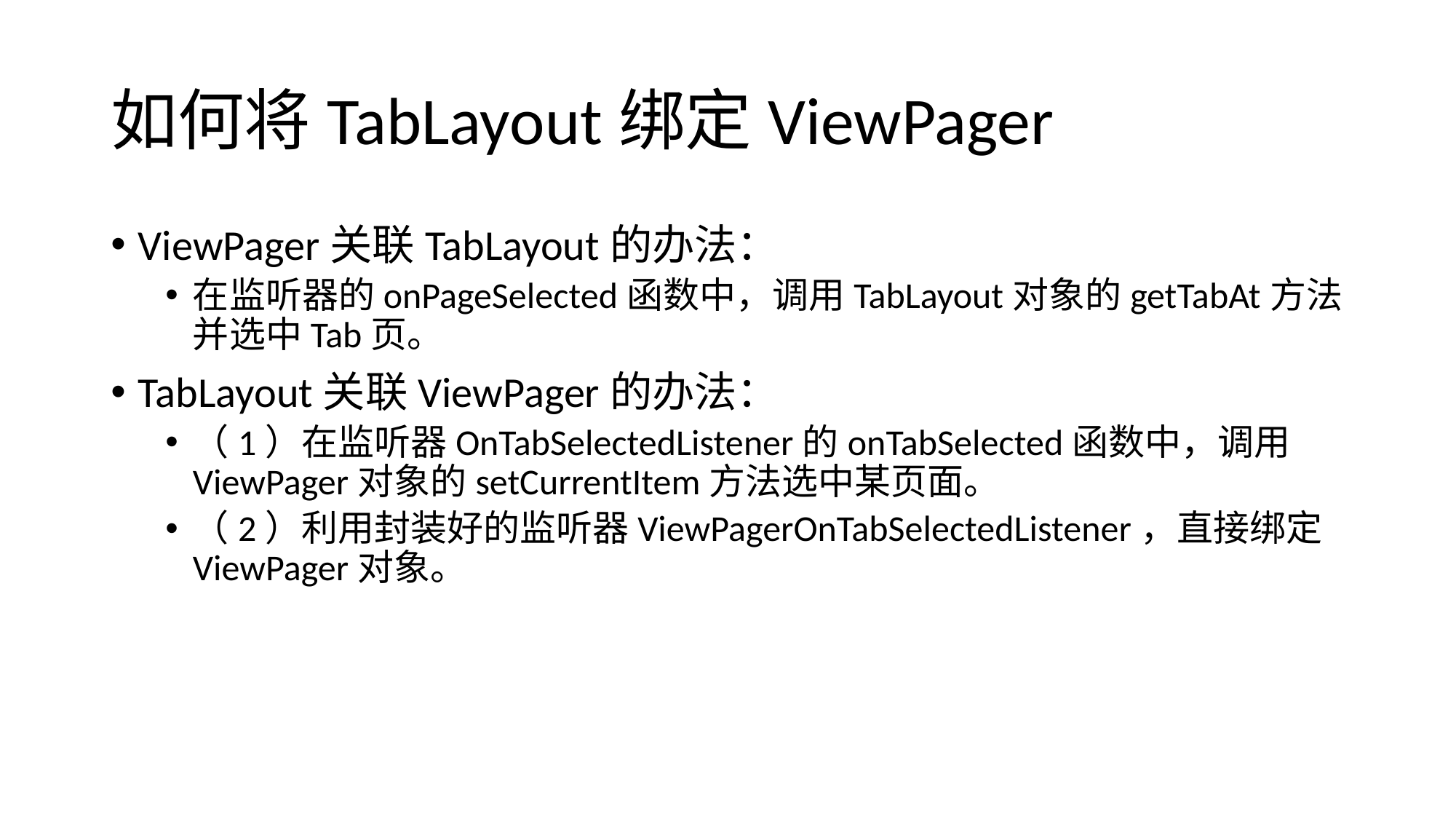

# 如何将TabLayout绑定ViewPager
ViewPager关联TabLayout的办法：
在监听器的onPageSelected函数中，调用TabLayout对象的getTabAt方法并选中Tab页。
TabLayout关联ViewPager的办法：
（1）在监听器OnTabSelectedListener的onTabSelected函数中，调用ViewPager对象的setCurrentItem方法选中某页面。
（2）利用封装好的监听器ViewPagerOnTabSelectedListener，直接绑定ViewPager对象。